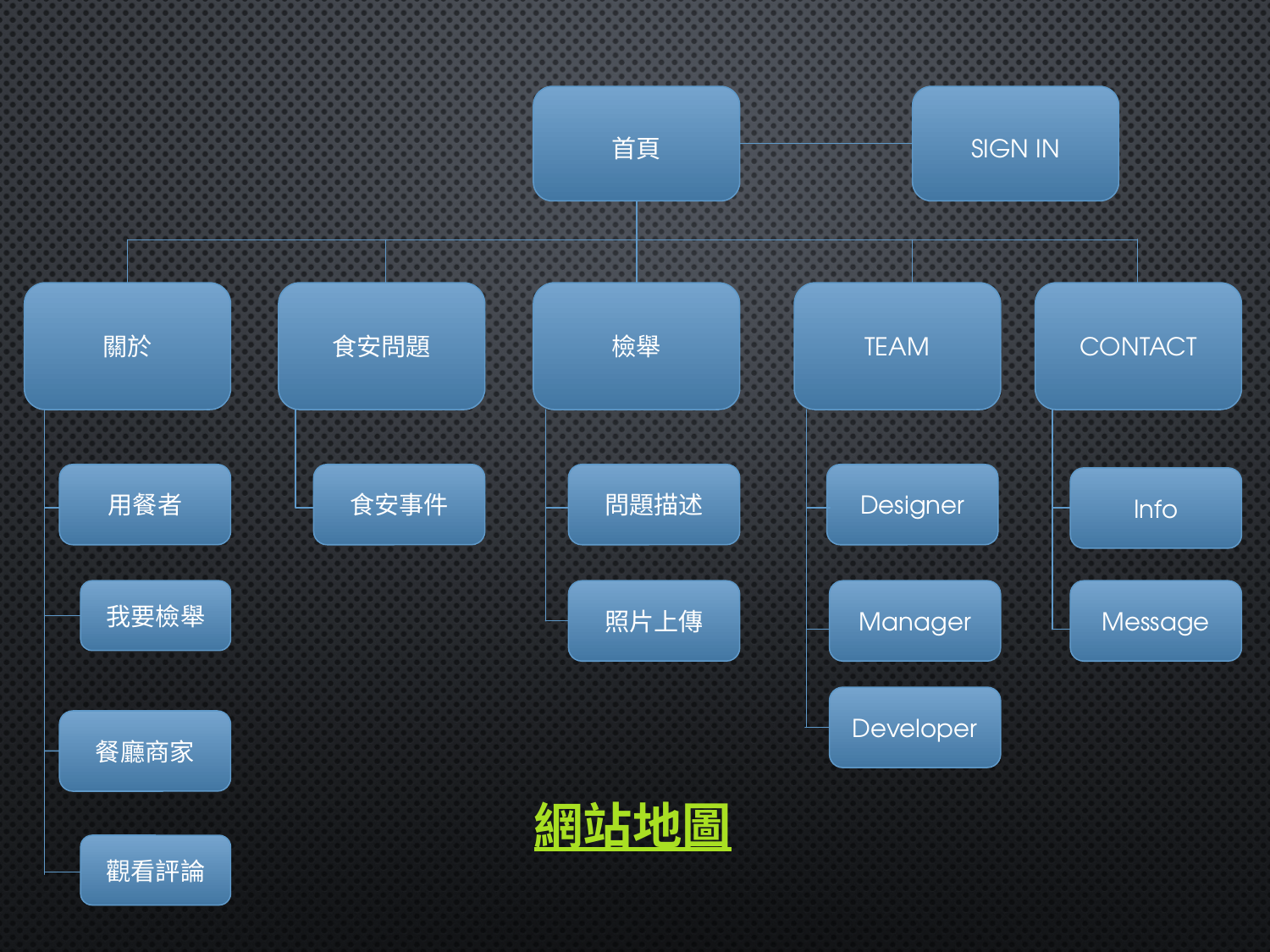

首頁
SIGN IN
關於
食安問題
檢舉
TEAM
CONTACT
用餐者
食安事件
問題描述
Designer
Info
我要檢舉
照片上傳
Manager
Message
Developer
餐廳商家
# 網站地圖
觀看評論